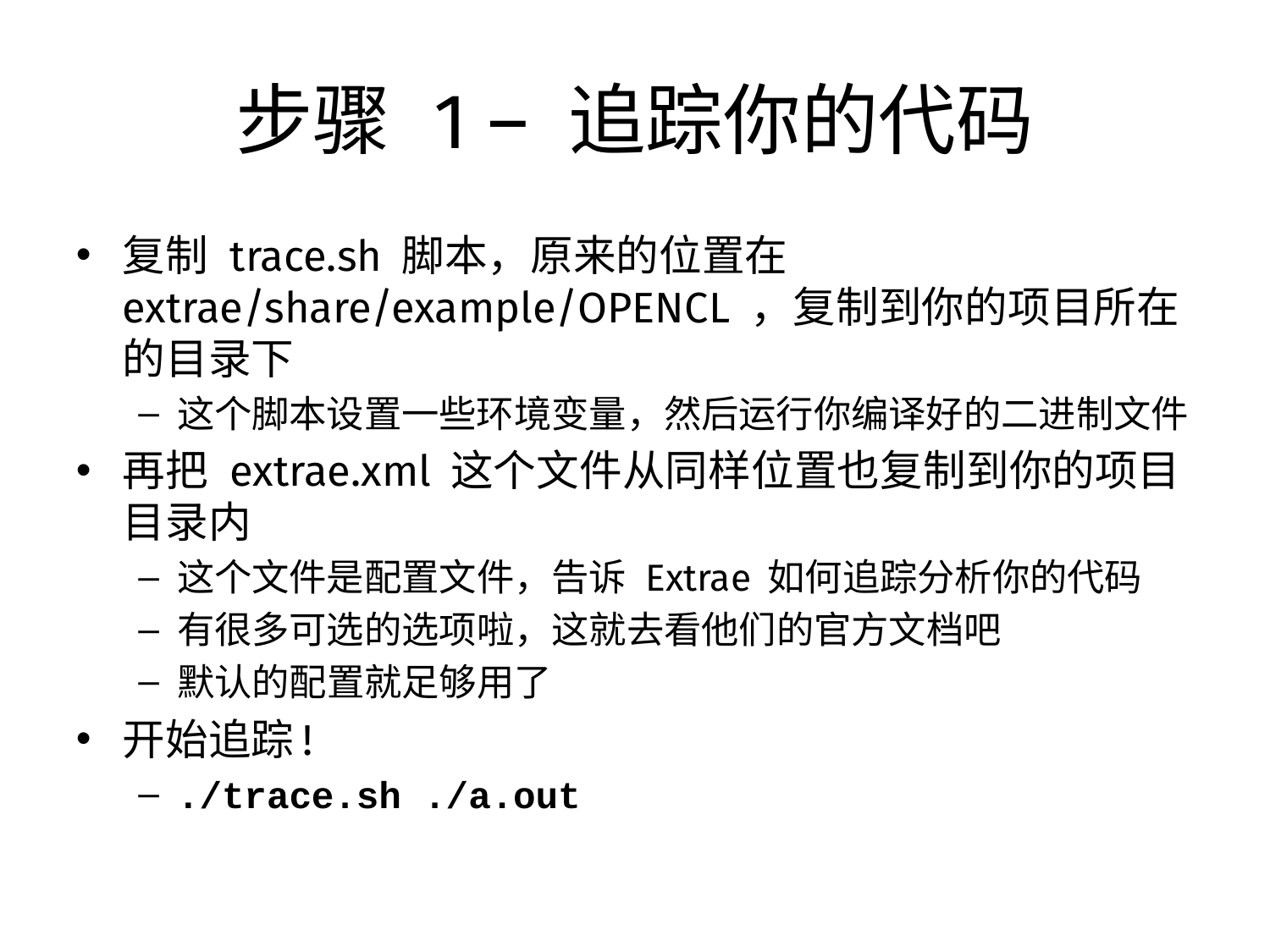

步骤 1 – 追踪你的代码
复制 trace.sh 脚本，原来的位置在 extrae/share/example/OPENCL ，复制到你的项目所在的目录下
这个脚本设置一些环境变量，然后运行你编译好的二进制文件
再把 extrae.xml 这个文件从同样位置也复制到你的项目目录内
这个文件是配置文件，告诉 Extrae 如何追踪分析你的代码
有很多可选的选项啦，这就去看他们的官方文档吧
默认的配置就足够用了
开始追踪!
./trace.sh ./a.out